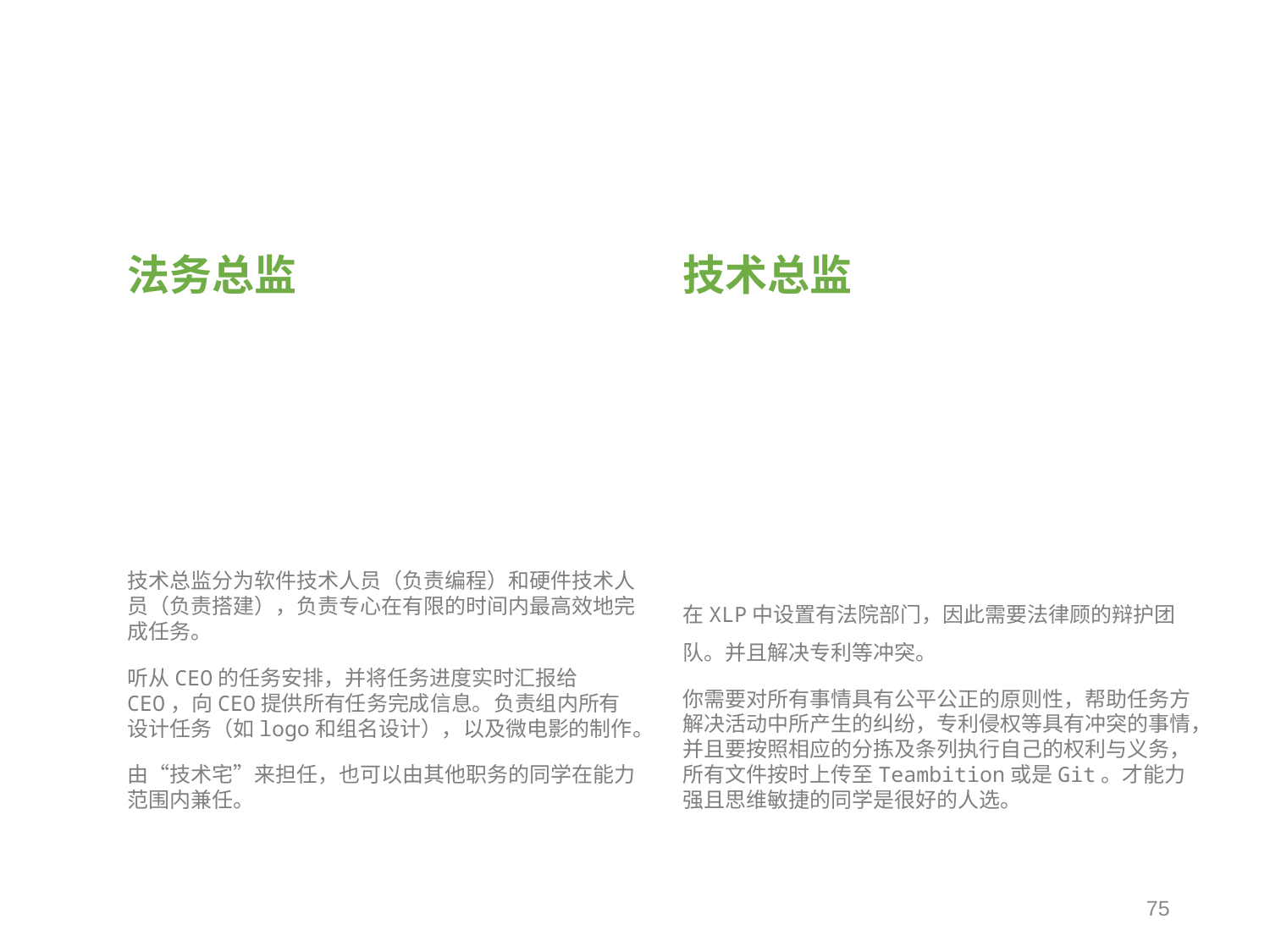

法务总监
技术总监
技术总监分为软件技术人员（负责编程）和硬件技术人员（负责搭建），负责专心在有限的时间内最高效地完成任务。
听从CEO的任务安排，并将任务进度实时汇报给CEO，向CEO提供所有任务完成信息。负责组内所有设计任务（如logo和组名设计），以及微电影的制作。
由“技术宅”来担任，也可以由其他职务的同学在能力范围内兼任。
在XLP中设置有法院部门，因此需要法律顾的辩护团队。并且解决专利等冲突。
你需要对所有事情具有公平公正的原则性，帮助任务方解决活动中所产生的纠纷，专利侵权等具有冲突的事情，并且要按照相应的分拣及条列执行自己的权利与义务，所有文件按时上传至Teambition或是Git。才能力强且思维敏捷的同学是很好的人选。
75